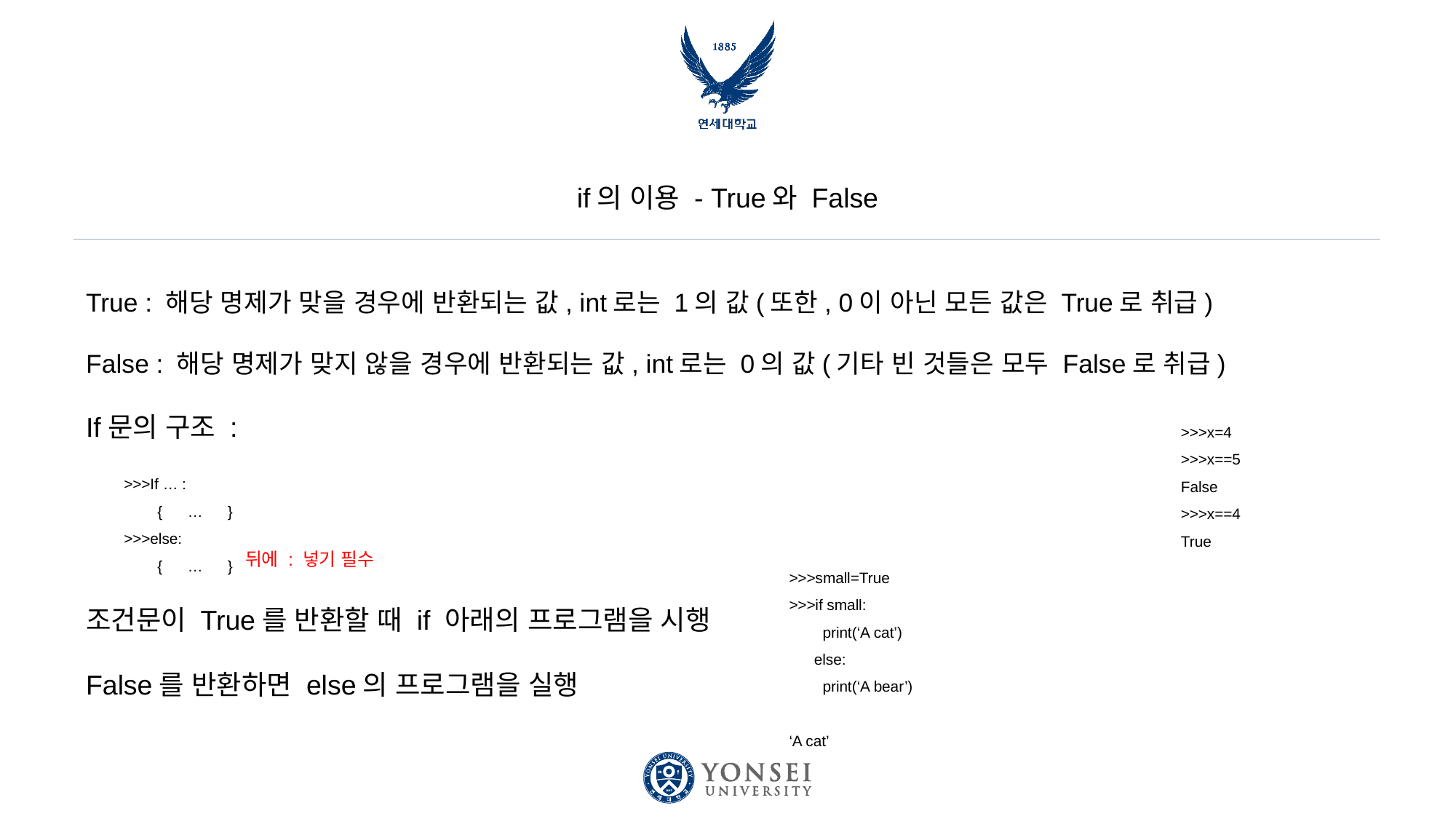

# if의 이용 - True와 False
True : 해당 명제가 맞을 경우에 반환되는 값, int로는 1의 값(또한, 0이 아닌 모든 값은 True로 취급)
False : 해당 명제가 맞지 않을 경우에 반환되는 값, int로는 0의 값(기타 빈 것들은 모두 False로 취급)
If문의 구조 :

                    뒤에 : 넣기 필수
조건문이 True를 반환할 때 if 아래의 프로그램을 시행
False를 반환하면 else의 프로그램을 실행
>>>x=4
>>>x==5
False
>>>x==4
True
>>>If … :
        {      …      }
>>>else:
        {      …      }
>>>small=True
>>>if small:
        print(‘A cat’)
      else:
        print(‘A bear’)

‘A cat’